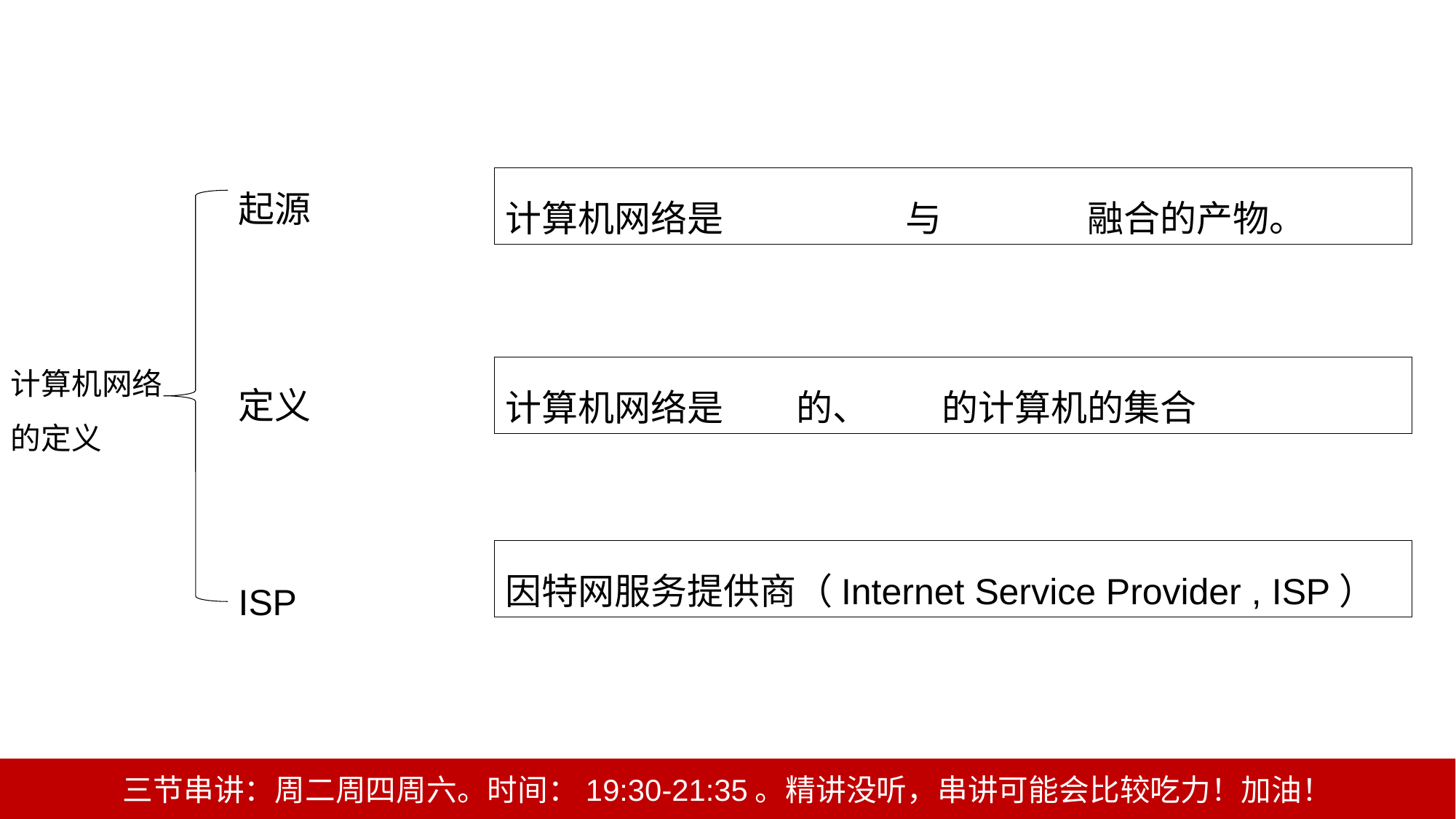

起源

定义

ISP
计算机网络是计算机技术与通信技术融合的产物。

计算机网络
的定义
计算机网络是互连的、自治的计算机的集合
因特网服务提供商（Internet Service Provider , ISP）